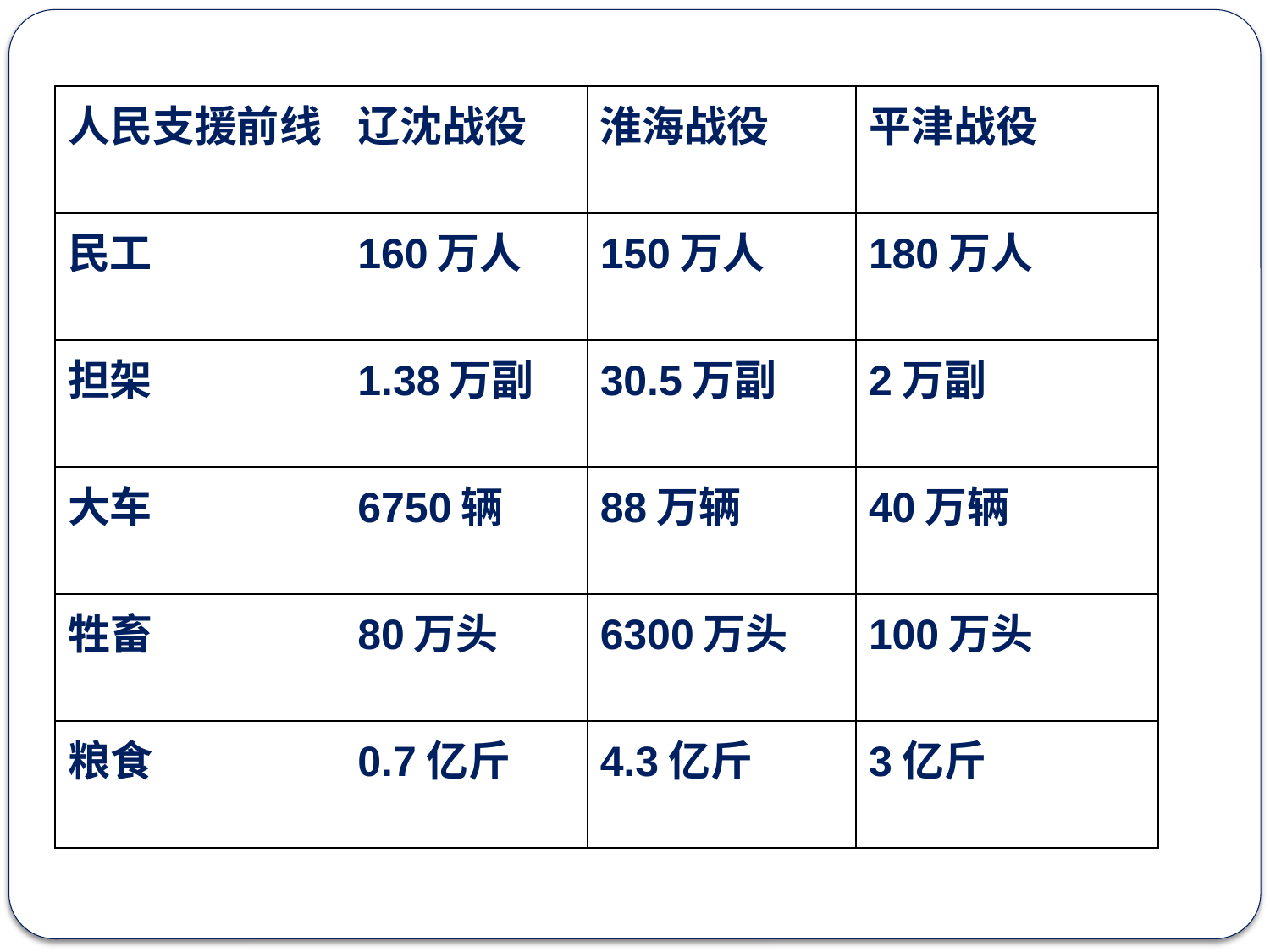

| 人民支援前线 | 辽沈战役 | 淮海战役 | 平津战役 |
| --- | --- | --- | --- |
| 民工 | 160万人 | 150万人 | 180万人 |
| 担架 | 1.38万副 | 30.5万副 | 2万副 |
| 大车 | 6750辆 | 88万辆 | 40万辆 |
| 牲畜 | 80万头 | 6300万头 | 100万头 |
| 粮食 | 0.7亿斤 | 4.3亿斤 | 3亿斤 |